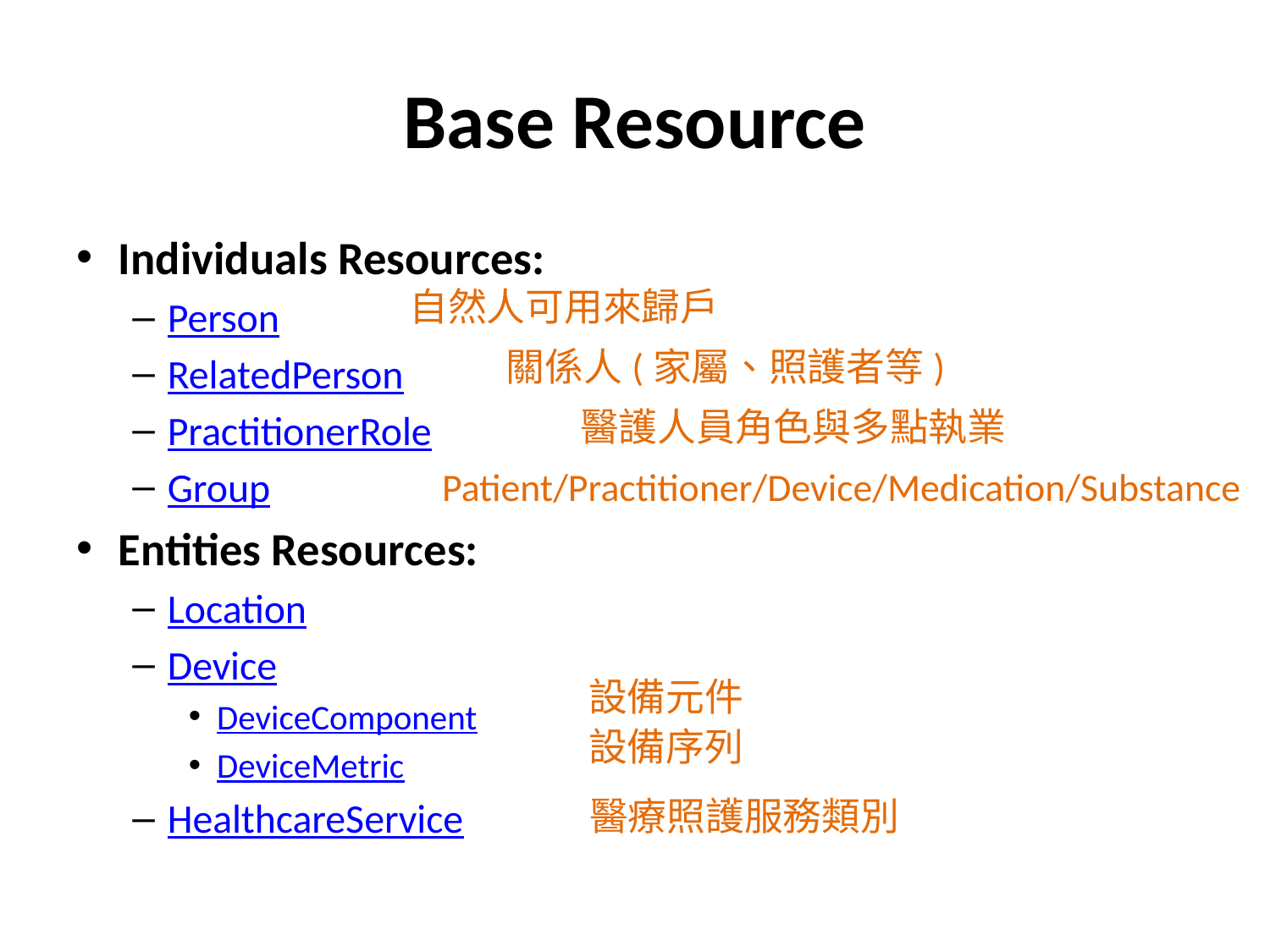

# Base Resource
Individuals Resources:
Person
RelatedPerson
PractitionerRole
Group
Entities Resources:
Location
Device
DeviceComponent
DeviceMetric
HealthcareService
自然人可用來歸戶
關係人(家屬、照護者等)
醫護人員角色與多點執業
Patient/Practitioner/Device/Medication/Substance
設備元件
設備序列
醫療照護服務類別